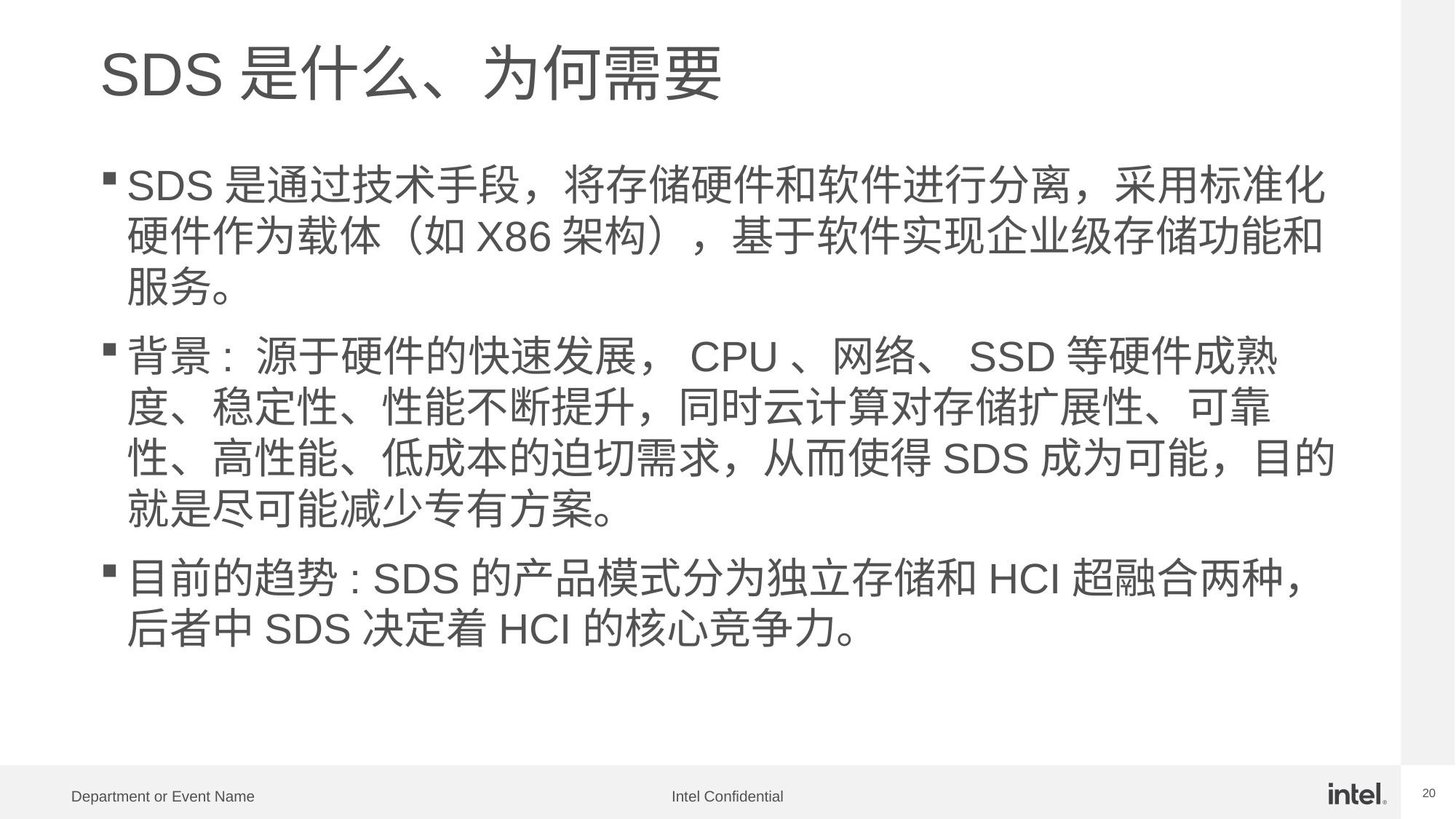

# SDS是什么、为何需要
SDS是通过技术手段，将存储硬件和软件进行分离，采用标准化硬件作为载体（如X86架构），基于软件实现企业级存储功能和服务。
背景: 源于硬件的快速发展，CPU、网络、SSD等硬件成熟度、稳定性、性能不断提升，同时云计算对存储扩展性、可靠性、高性能、低成本的迫切需求，从而使得SDS成为可能，目的就是尽可能减少专有方案。
目前的趋势: SDS的产品模式分为独立存储和HCI超融合两种，后者中SDS决定着HCI的核心竞争力。